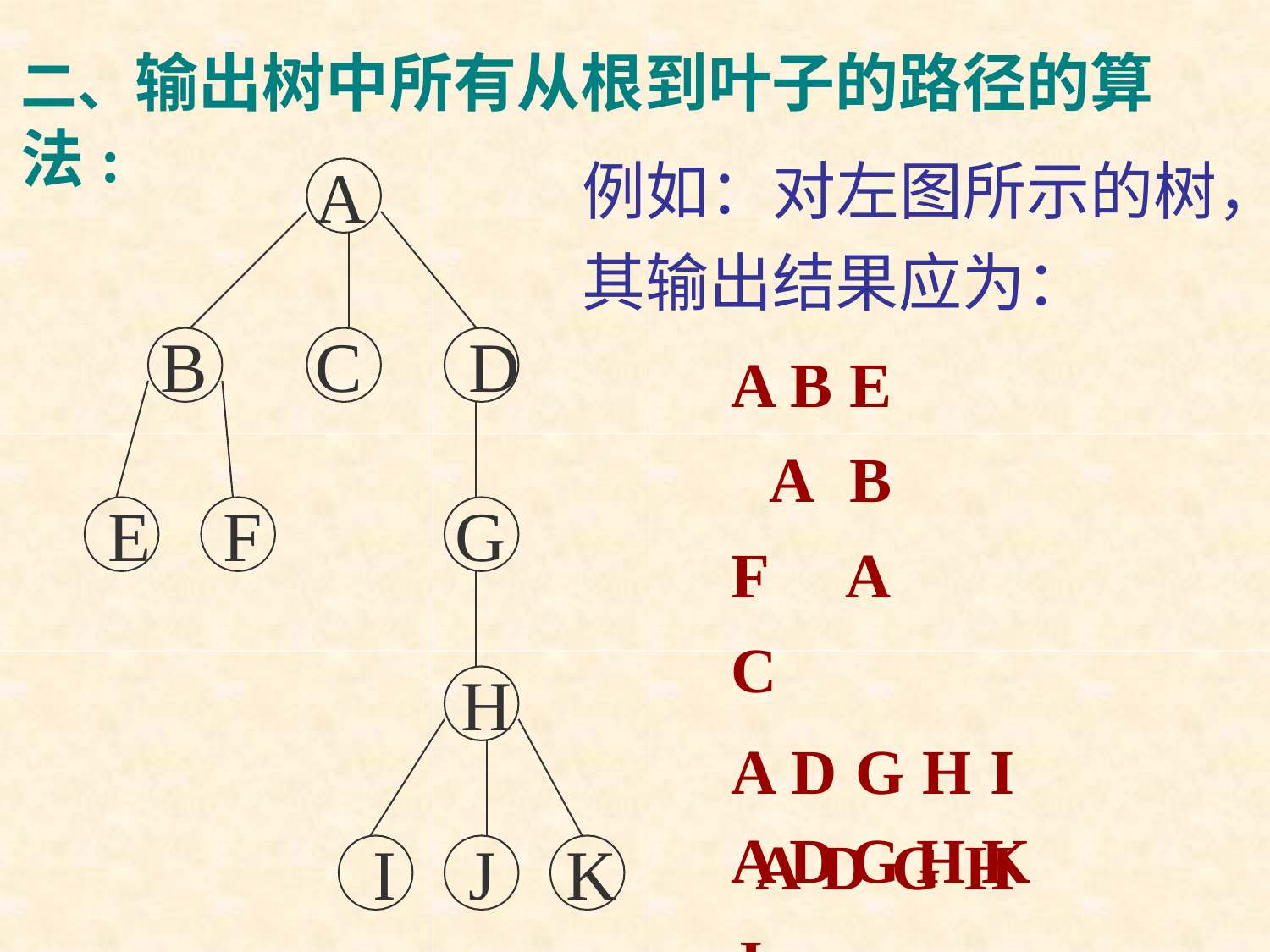

二、输出树中所有从根到叶子的路径的算法:
例如：对左图所示的树，
A

其输出结果应为：
A B E  A B F  A C
A D G H I  A D G H J

B	C	D

E	F
G

H

A D G H K
I	J	K